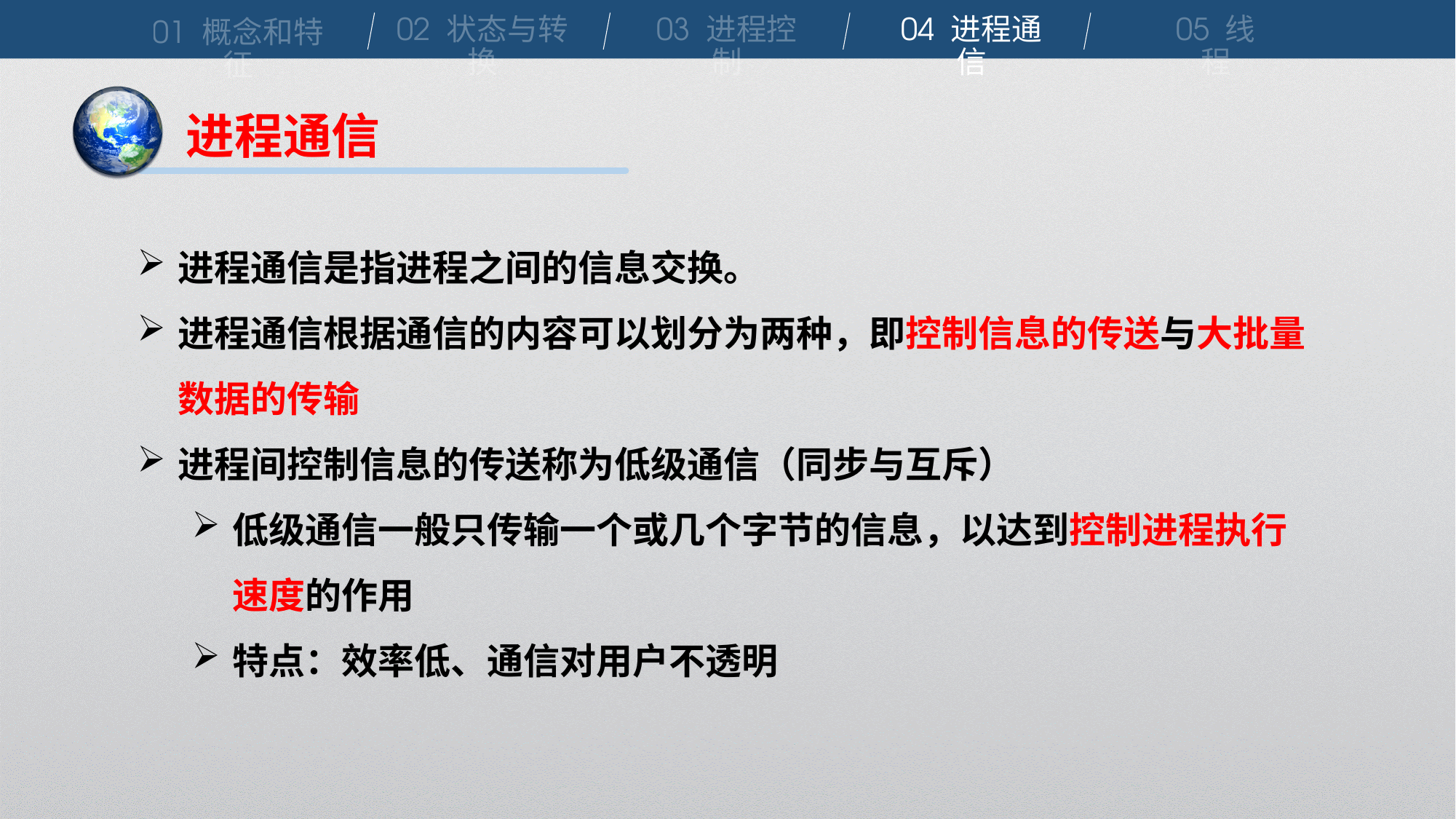

02 状态与转换
03 进程控制
04 进程通信
05 线程
01 概念和特征
进程通信
进程通信是指进程之间的信息交换。
进程通信根据通信的内容可以划分为两种，即控制信息的传送与大批量数据的传输
进程间控制信息的传送称为低级通信（同步与互斥）
低级通信一般只传输一个或几个字节的信息，以达到控制进程执行速度的作用
特点：效率低、通信对用户不透明